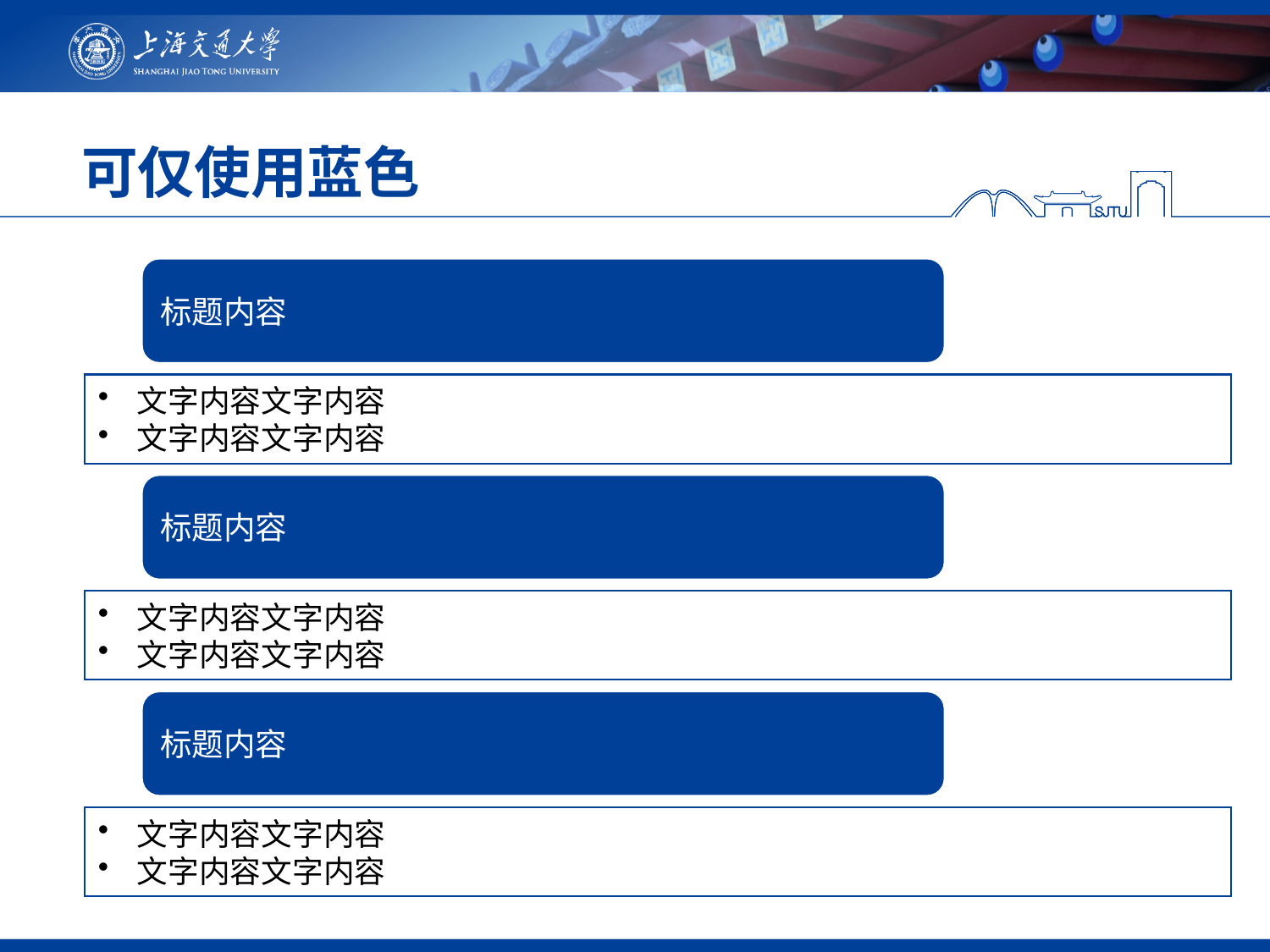

# 可仅使用蓝色
标题内容
标题内容
标题内容
文字内容文字内容
文字内容文字内容
文字内容文字内容
文字内容文字内容
文字内容文字内容
文字内容文字内容